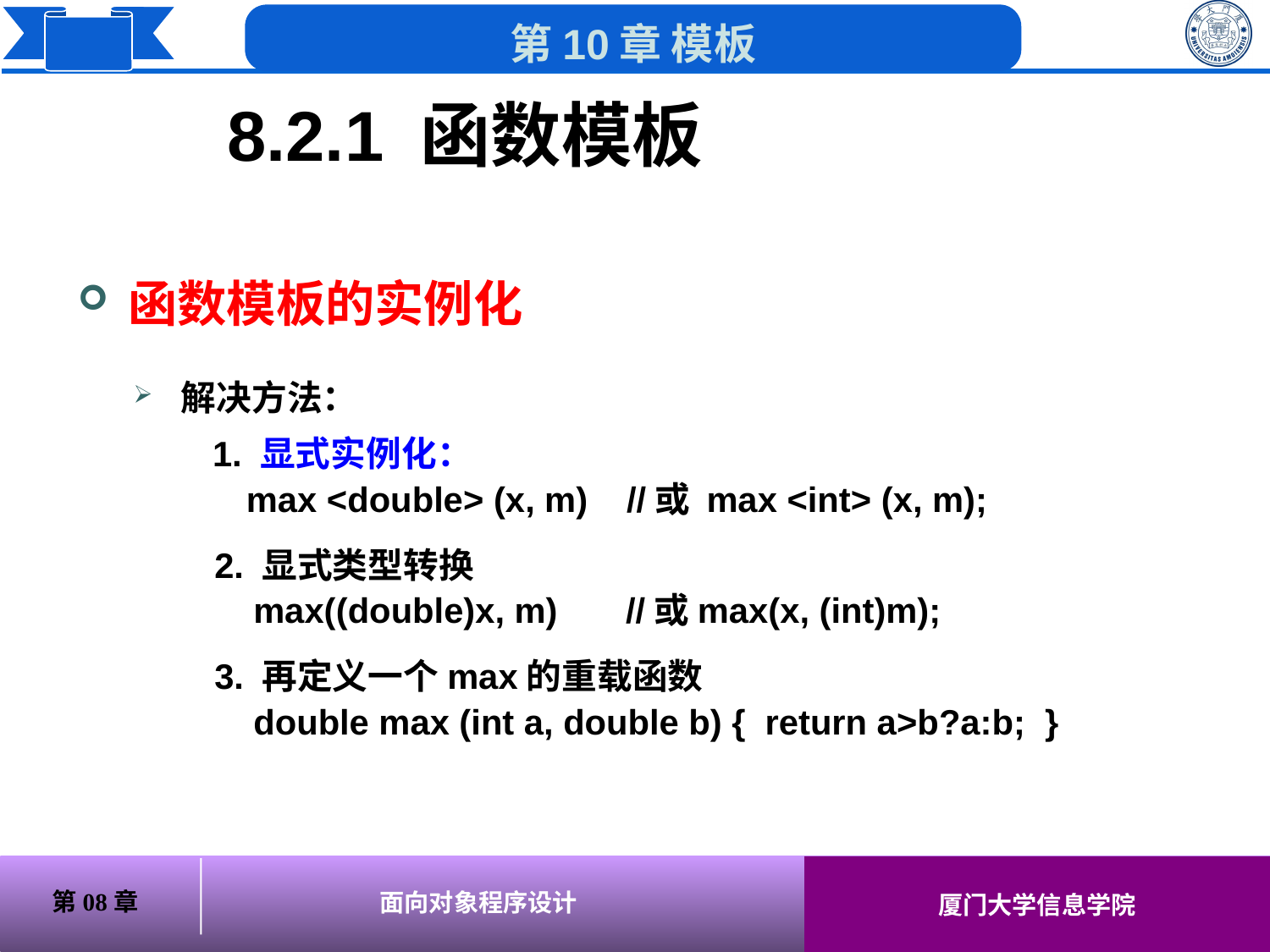

8.2.1 函数模板
函数模板的实例化

解决方法：
 1. 显式实例化：
	 max <double> (x, m)    //或 max <int> (x, m);
 2. 显式类型转换
     max((double)x, m)       //或max(x, (int)m);
 3. 再定义一个max的重载函数
     double max (int a, double b) {  return a>b?a:b;  }
18